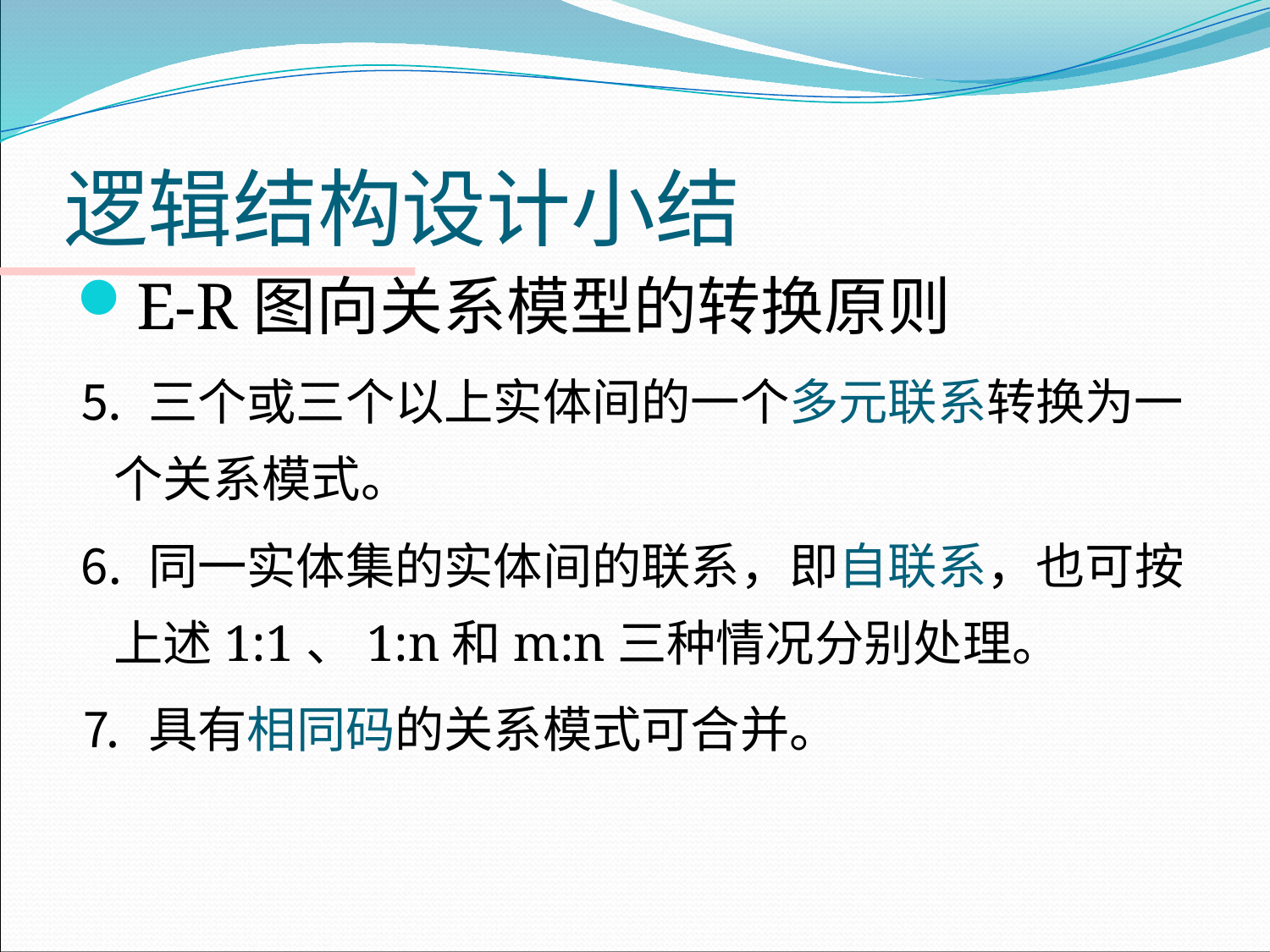

# 逻辑结构设计小结
E-R图向关系模型的转换原则
⒌ 三个或三个以上实体间的一个多元联系转换为一个关系模式。
⒍ 同一实体集的实体间的联系，即自联系，也可按上述1:1、1:n和m:n三种情况分别处理。
⒎ 具有相同码的关系模式可合并。

781